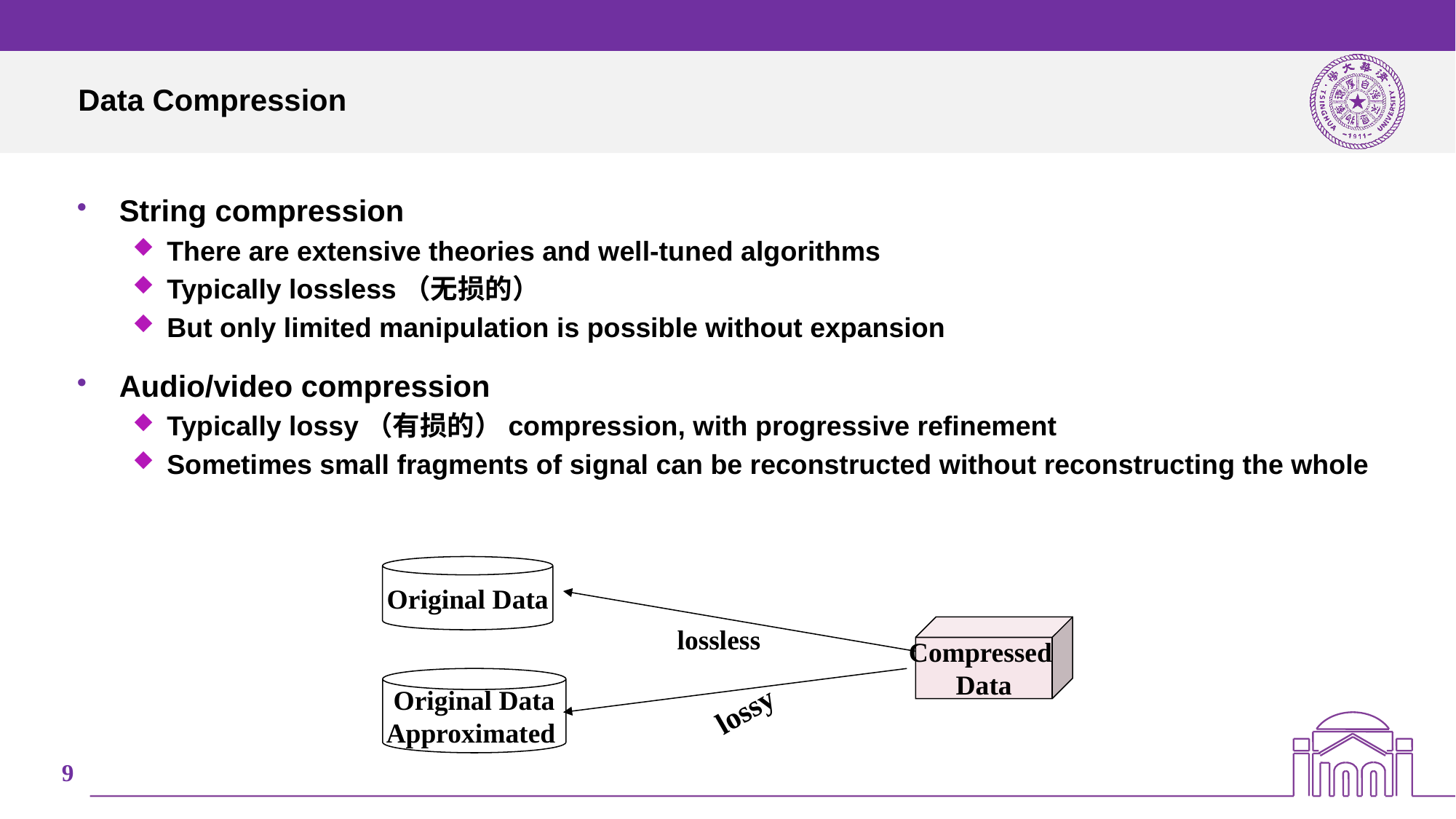

# Data Compression
String compression
There are extensive theories and well-tuned algorithms
Typically lossless（无损的）
But only limited manipulation is possible without expansion
Audio/video compression
Typically lossy（有损的）compression, with progressive refinement
Sometimes small fragments of signal can be reconstructed without reconstructing the whole
Original Data

Compressed
Data
lossless
Original Data
Approximated

lossy